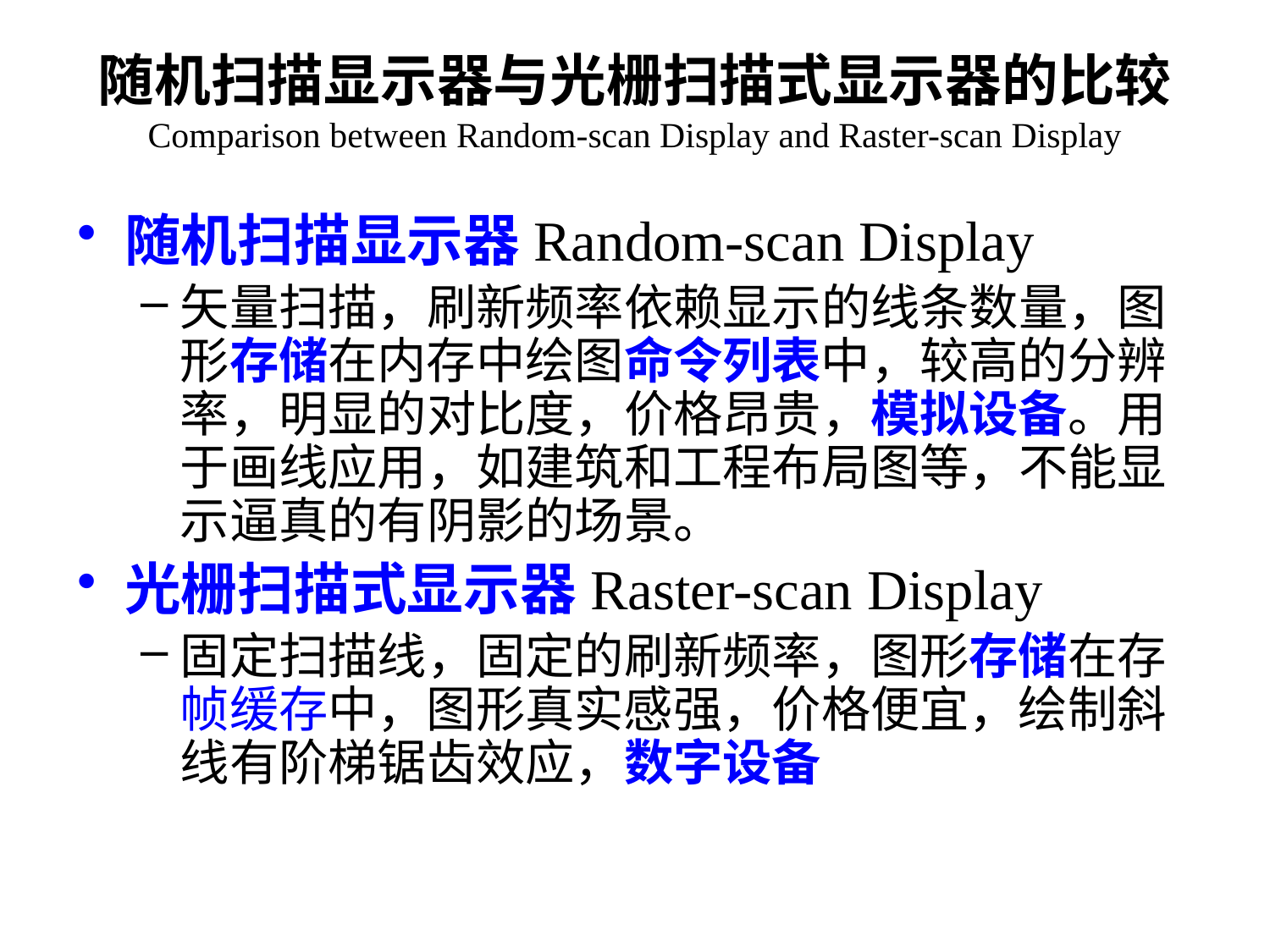

# 随机扫描显示器与光栅扫描式显示器的比较 Comparison between Random-scan Display and Raster-scan Display
随机扫描显示器Random-scan Display
矢量扫描，刷新频率依赖显示的线条数量，图形存储在内存中绘图命令列表中，较高的分辨率，明显的对比度，价格昂贵，模拟设备。用于画线应用，如建筑和工程布局图等，不能显示逼真的有阴影的场景。
光栅扫描式显示器Raster-scan Display
固定扫描线，固定的刷新频率，图形存储在存帧缓存中，图形真实感强，价格便宜，绘制斜线有阶梯锯齿效应，数字设备